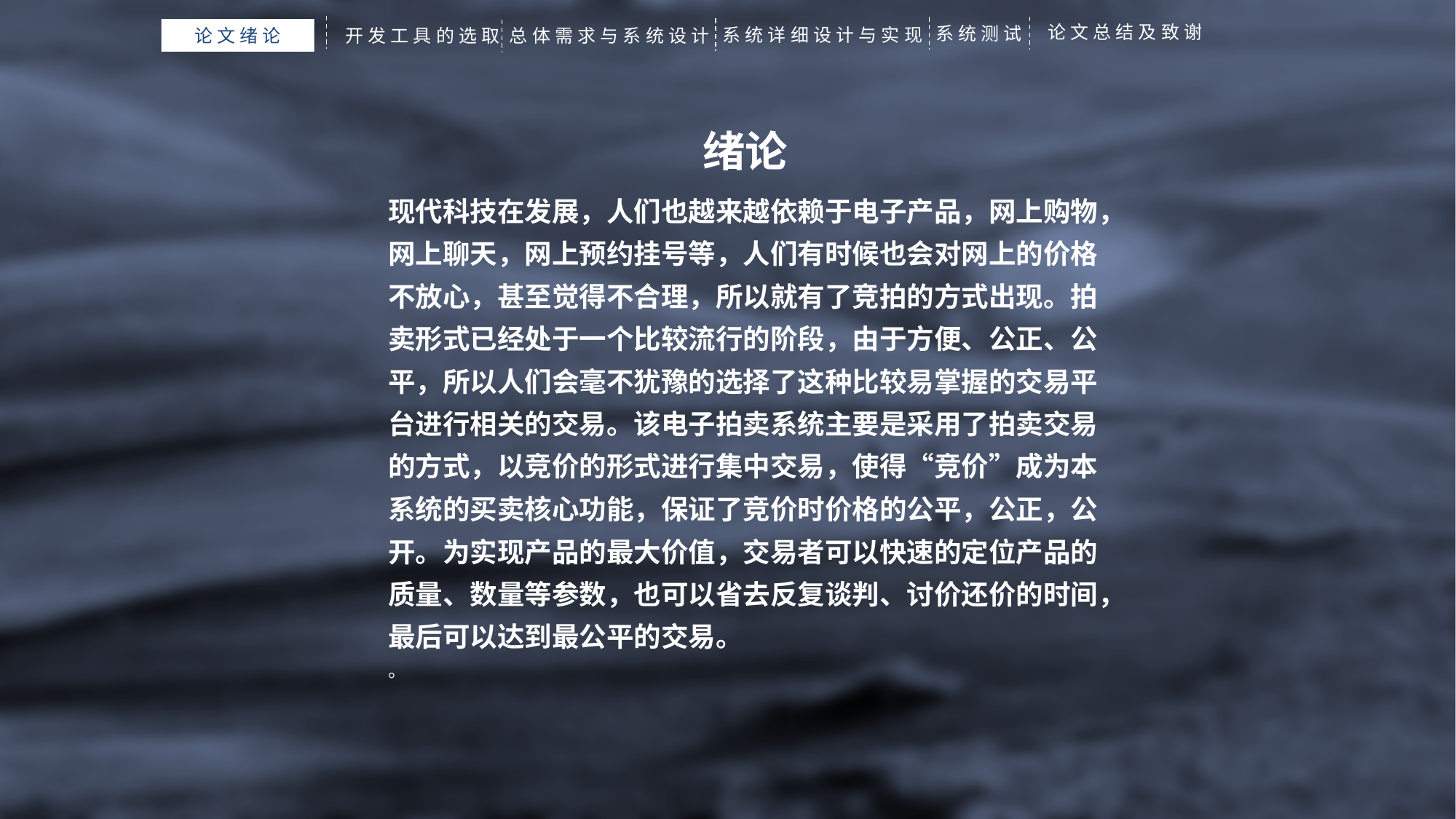

论文总结及致谢
系统测试
系统详细设计与实现
开发工具的选取
论文绪论
总体需求与系统设计
绪论
现代科技在发展，人们也越来越依赖于电子产品，网上购物，网上聊天，网上预约挂号等，人们有时候也会对网上的价格不放心，甚至觉得不合理，所以就有了竞拍的方式出现。拍卖形式已经处于一个比较流行的阶段，由于方便、公正、公平，所以人们会毫不犹豫的选择了这种比较易掌握的交易平台进行相关的交易。该电子拍卖系统主要是采用了拍卖交易的方式，以竞价的形式进行集中交易，使得“竞价”成为本系统的买卖核心功能，保证了竞价时价格的公平，公正，公开。为实现产品的最大价值，交易者可以快速的定位产品的质量、数量等参数，也可以省去反复谈判、讨价还价的时间，最后可以达到最公平的交易。
。